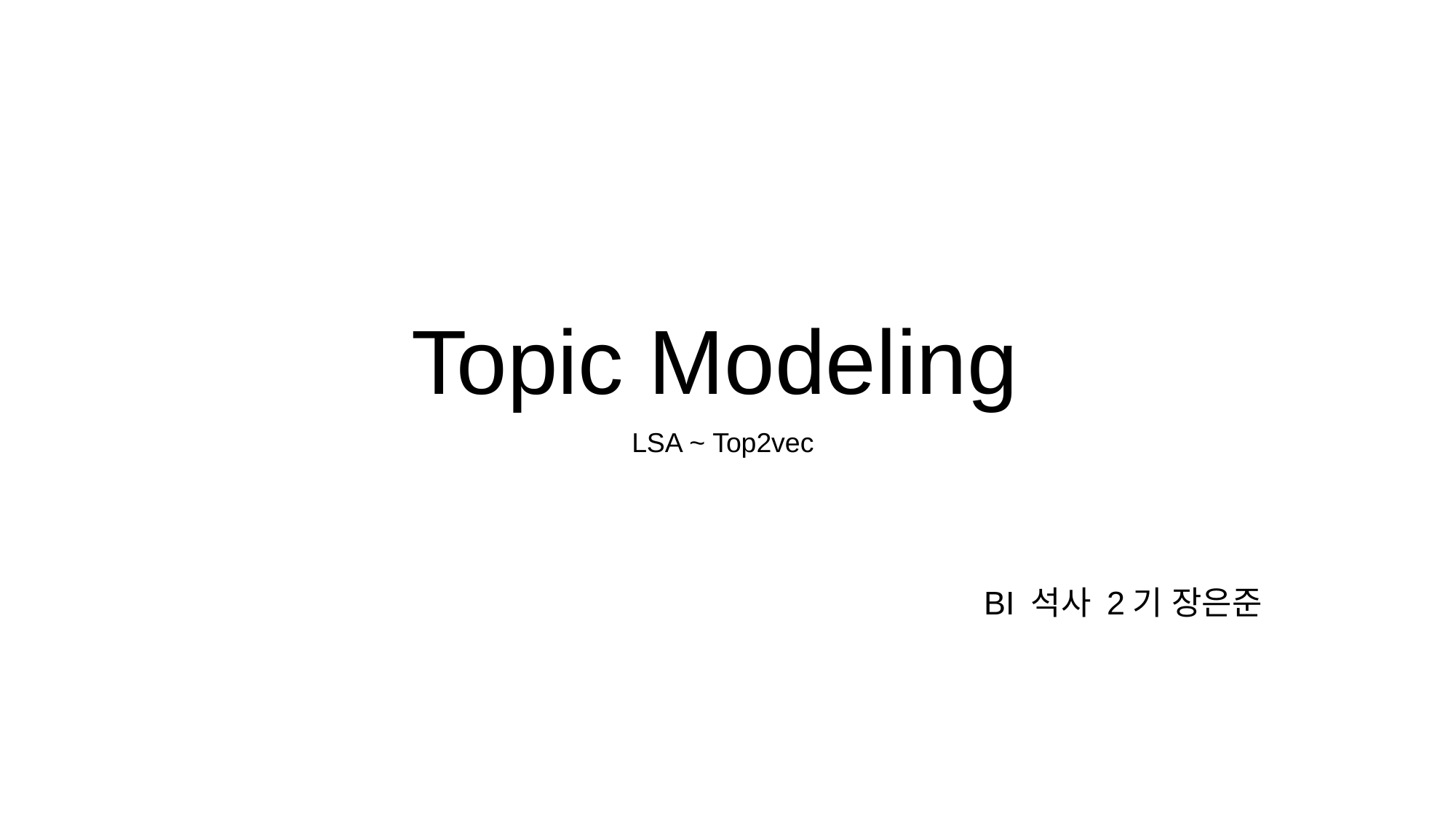

# Topic Modeling
LSA ~ Top2vec

BI 석사 2기 장은준